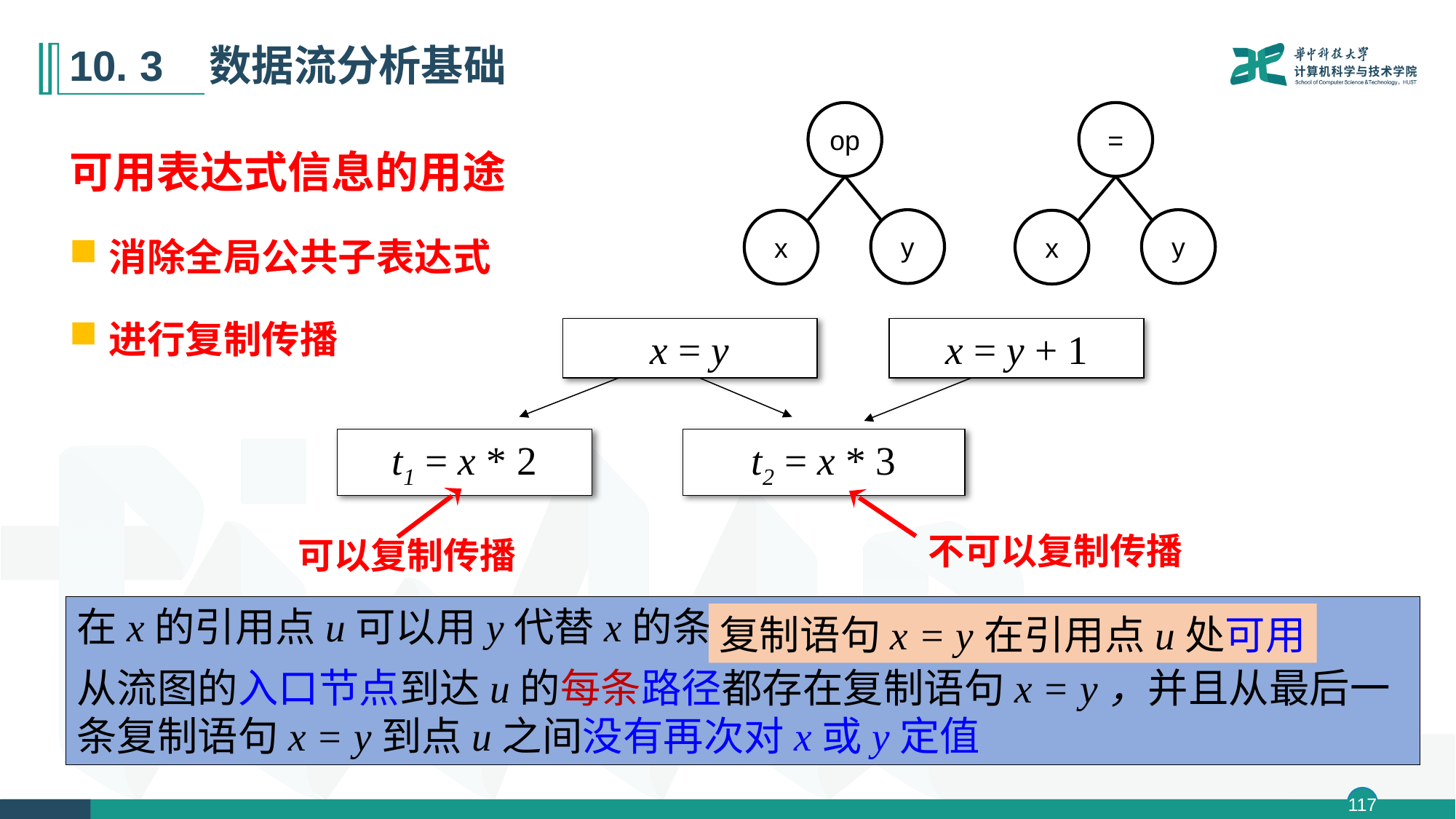

# 10. 3   数据流分析基础
op
y
x
=
y
x
可用表达式信息的用途
消除全局公共子表达式
进行复制传播

x = y
x = y + 1

t1 = x * 2
t2 = x * 3
可以复制传播
不可以复制传播

在x的引用点u可以用y代替x的条件：
从流图的入口节点到达u的每条路径都存在复制语句x = y，并且从最后一条复制语句x = y到点u之间没有再次对x或y定值
复制语句x = y在引用点u处可用